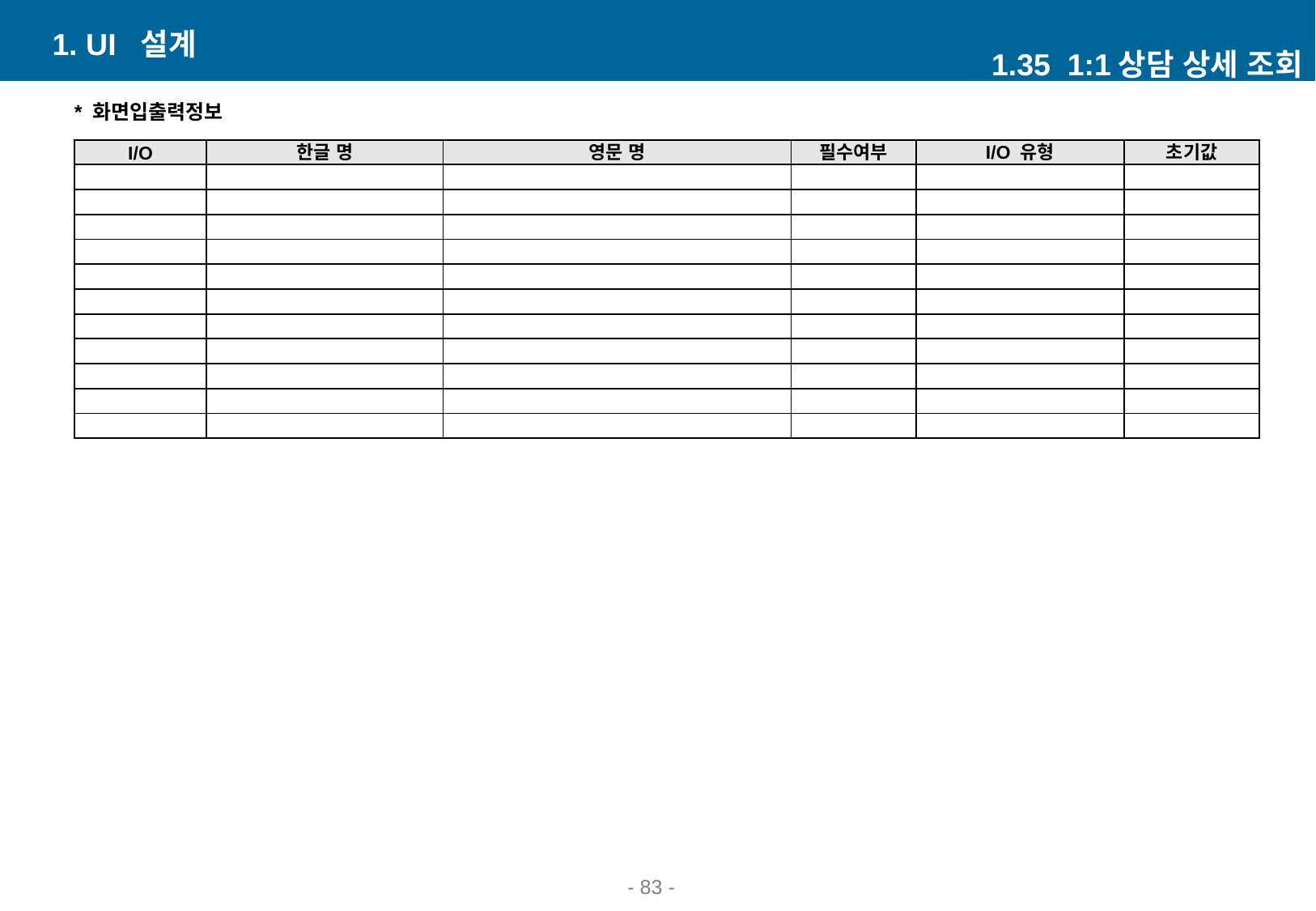

1. UI  설계
1.35  1:1상담 상세 조회
* 화면입출력정보
| I/O | 한글 명 | 영문 명 | 필수여부 | I/O 유형 | 초기값 |
| --- | --- | --- | --- | --- | --- |
|  |  |  |  |  |  |
|  |  |  |  |  |  |
|  |  |  |  |  |  |
|  |  |  |  |  |  |
|  |  |  |  |  |  |
|  |  |  |  |  |  |
|  |  |  |  |  |  |
|  |  |  |  |  |  |
|  |  |  |  |  |  |
|  |  |  |  |  |  |
|  |  |  |  |  |  |
- 83 -